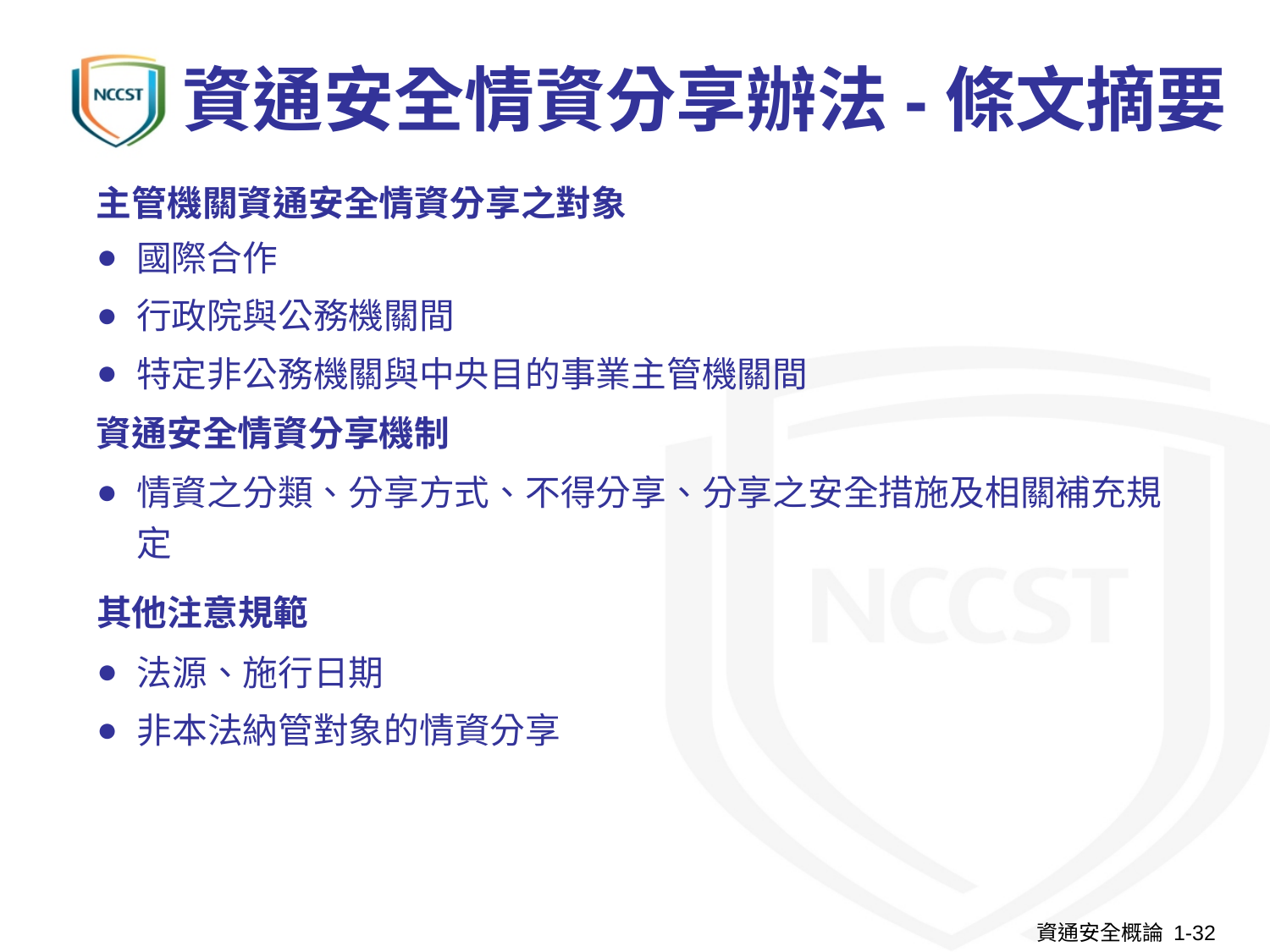

# 資通安全情資分享辦法-條文摘要
主管機關資通安全情資分享之對象
國際合作
行政院與公務機關間
特定非公務機關與中央目的事業主管機關間
資通安全情資分享機制
情資之分類、分享方式、不得分享、分享之安全措施及相關補充規定
其他注意規範
法源、施行日期
非本法納管對象的情資分享